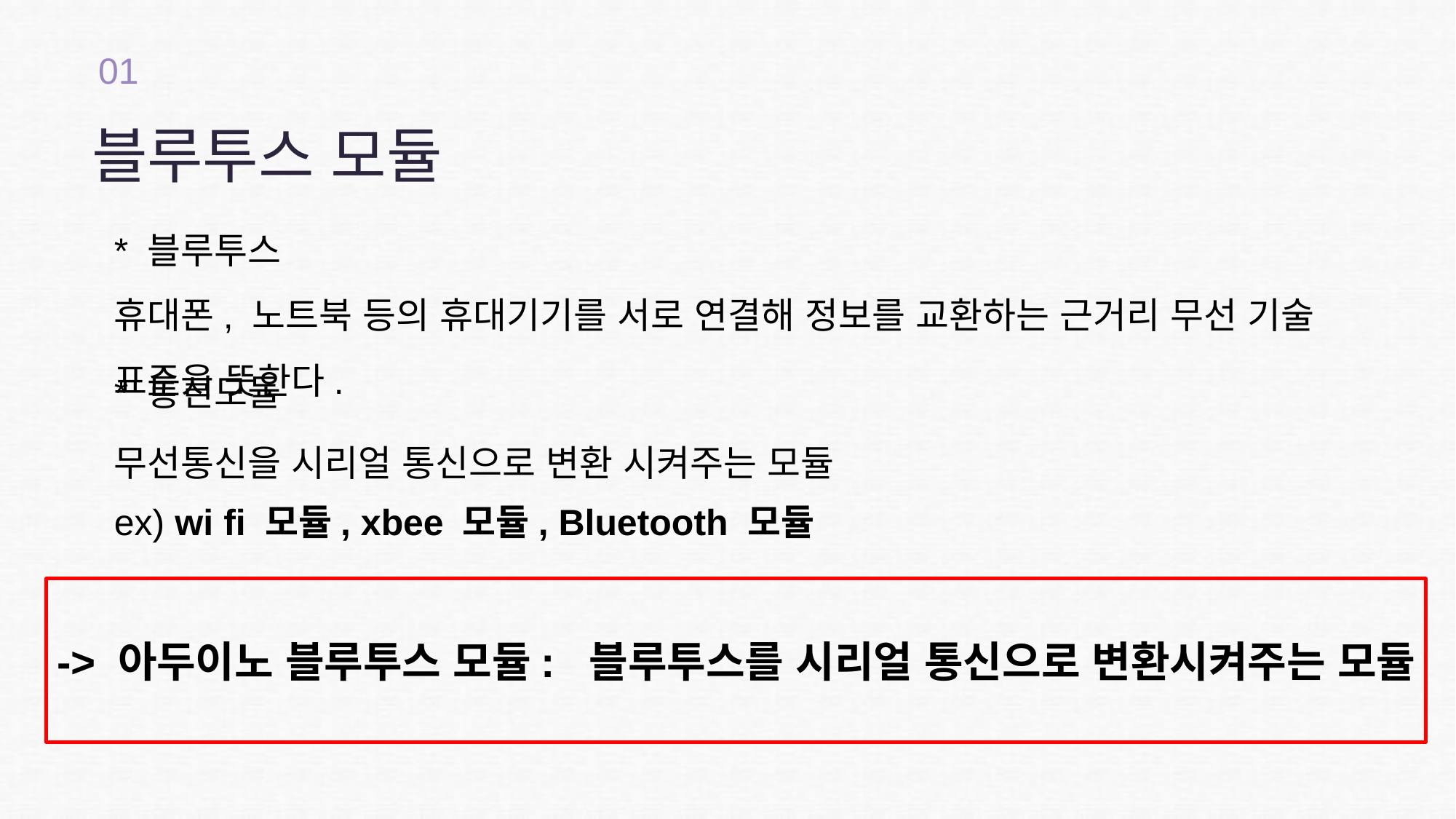

01
블루투스 모듈
* 블루투스
휴대폰, 노트북 등의 휴대기기를 서로 연결해 정보를 교환하는 근거리 무선 기술 표준을 뜻한다.
* 통신모듈
무선통신을 시리얼 통신으로 변환 시켜주는 모듈
ex) wi fi 모듈, xbee 모듈, Bluetooth 모듈

-> 아두이노 블루투스 모듈:  블루투스를 시리얼 통신으로 변환시켜주는 모듈